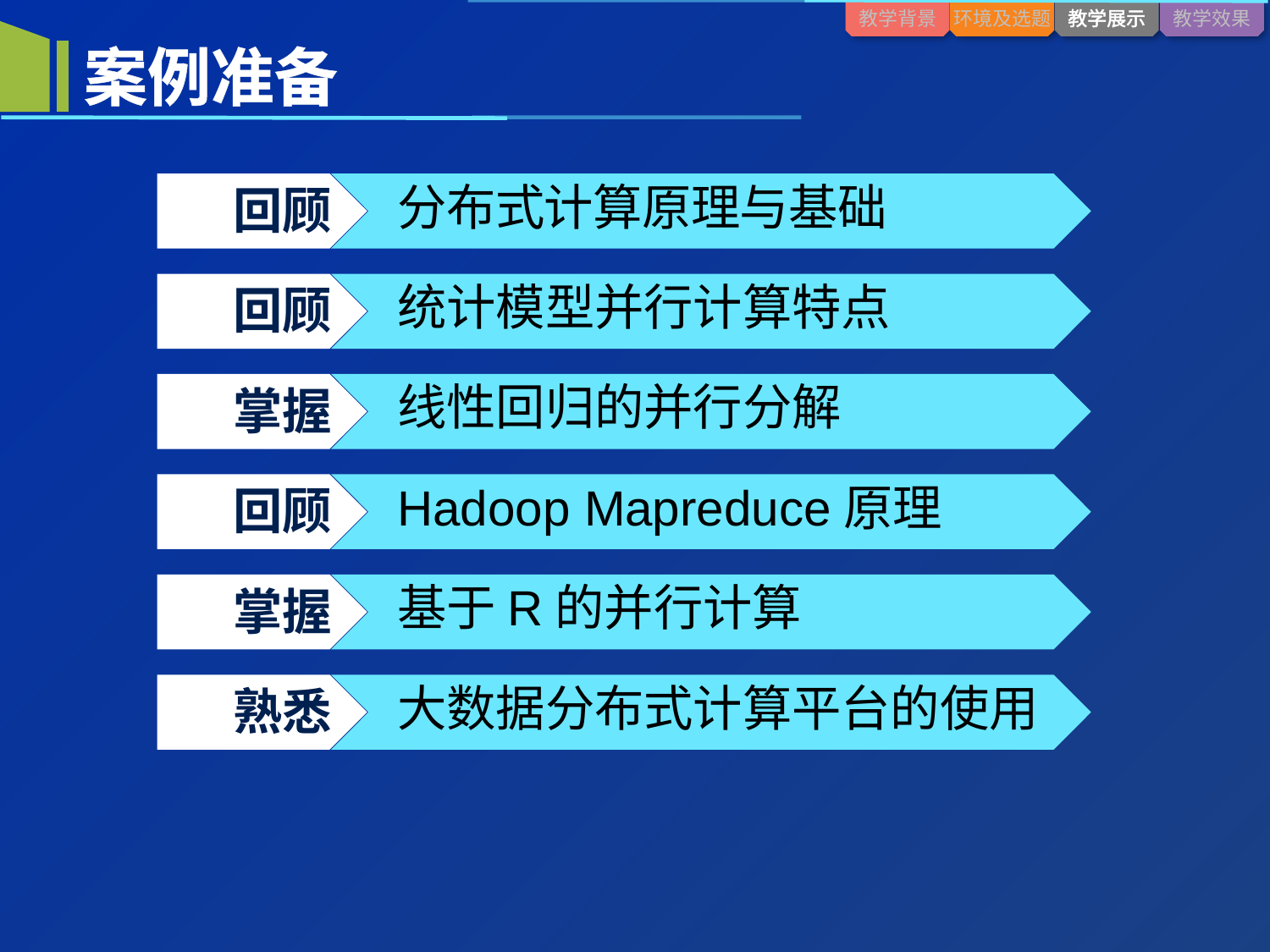

案例准备
回顾
分布式计算原理与基础
回顾
统计模型并行计算特点
掌握
线性回归的并行分解
回顾
Hadoop Mapreduce原理
掌握
基于R的并行计算
熟悉
大数据分布式计算平台的使用